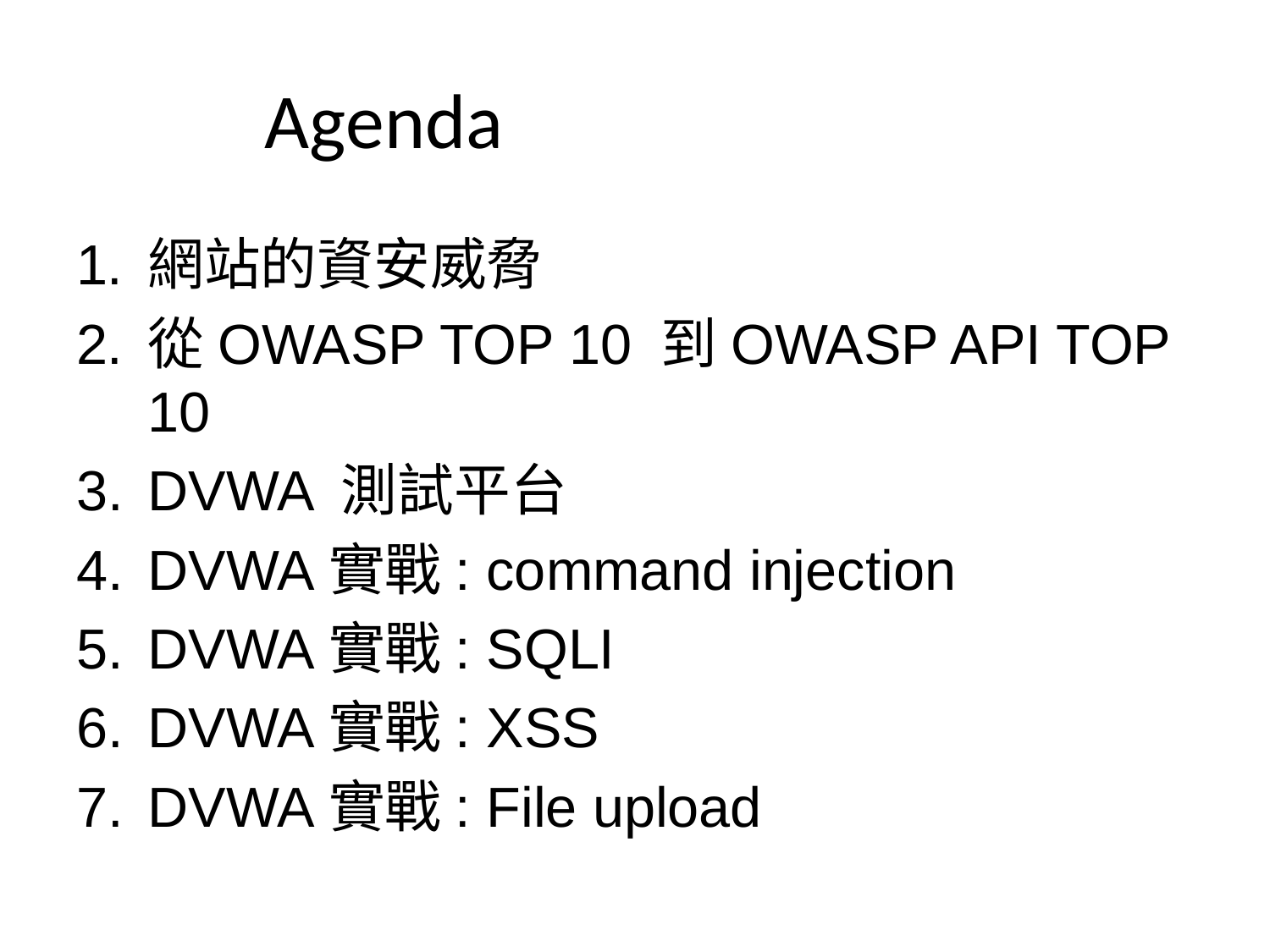

# Agenda
網站的資安威脅
從OWASP TOP 10 到OWASP API TOP 10
DVWA 測試平台
DVWA實戰: command injection
DVWA實戰: SQLI
DVWA實戰: XSS
DVWA實戰: File upload